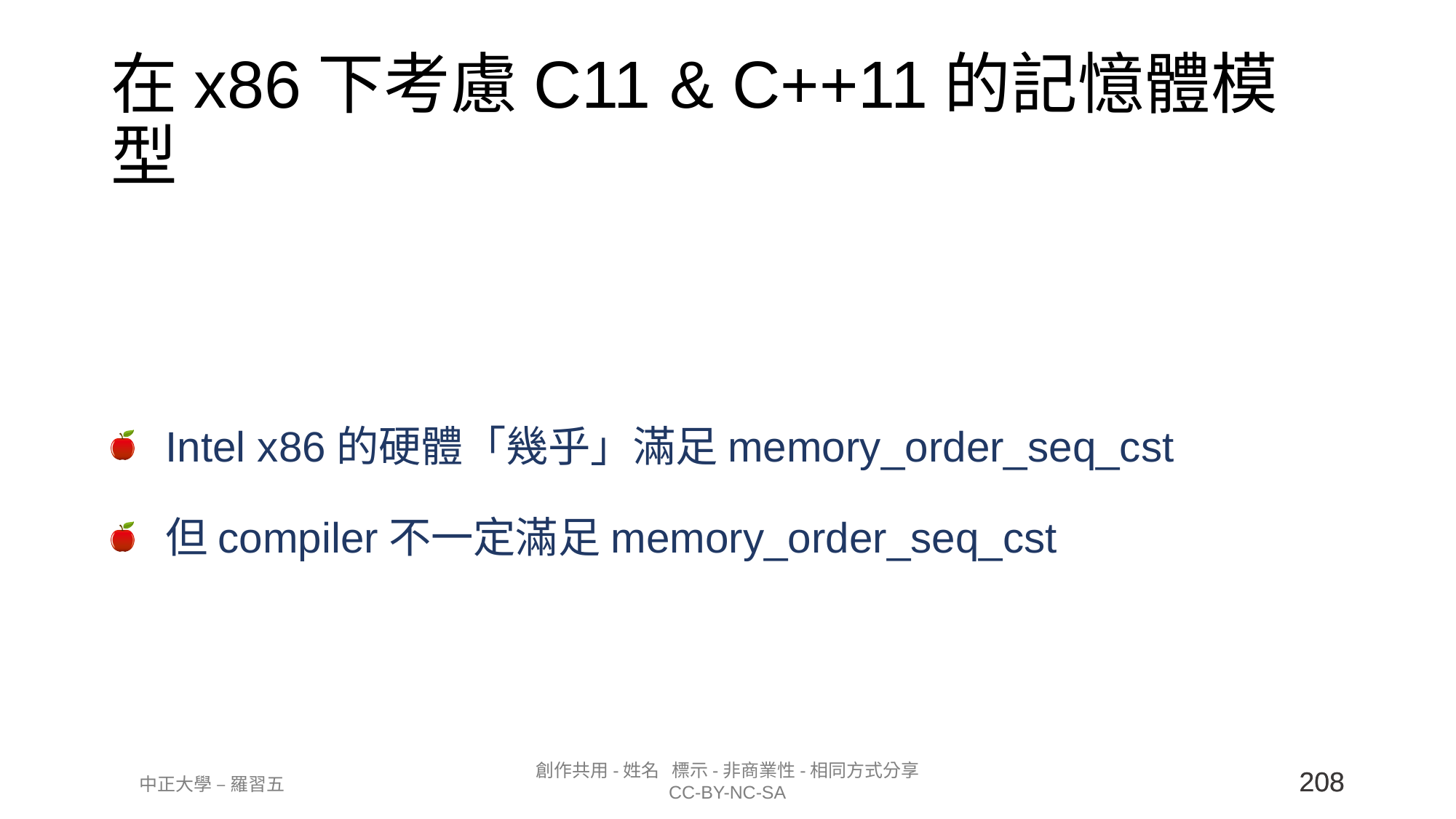

# 在x86下考慮C11 & C++11的記憶體模型
Intel x86的硬體「幾乎」滿足memory_order_seq_cst
但compiler不一定滿足memory_order_seq_cst